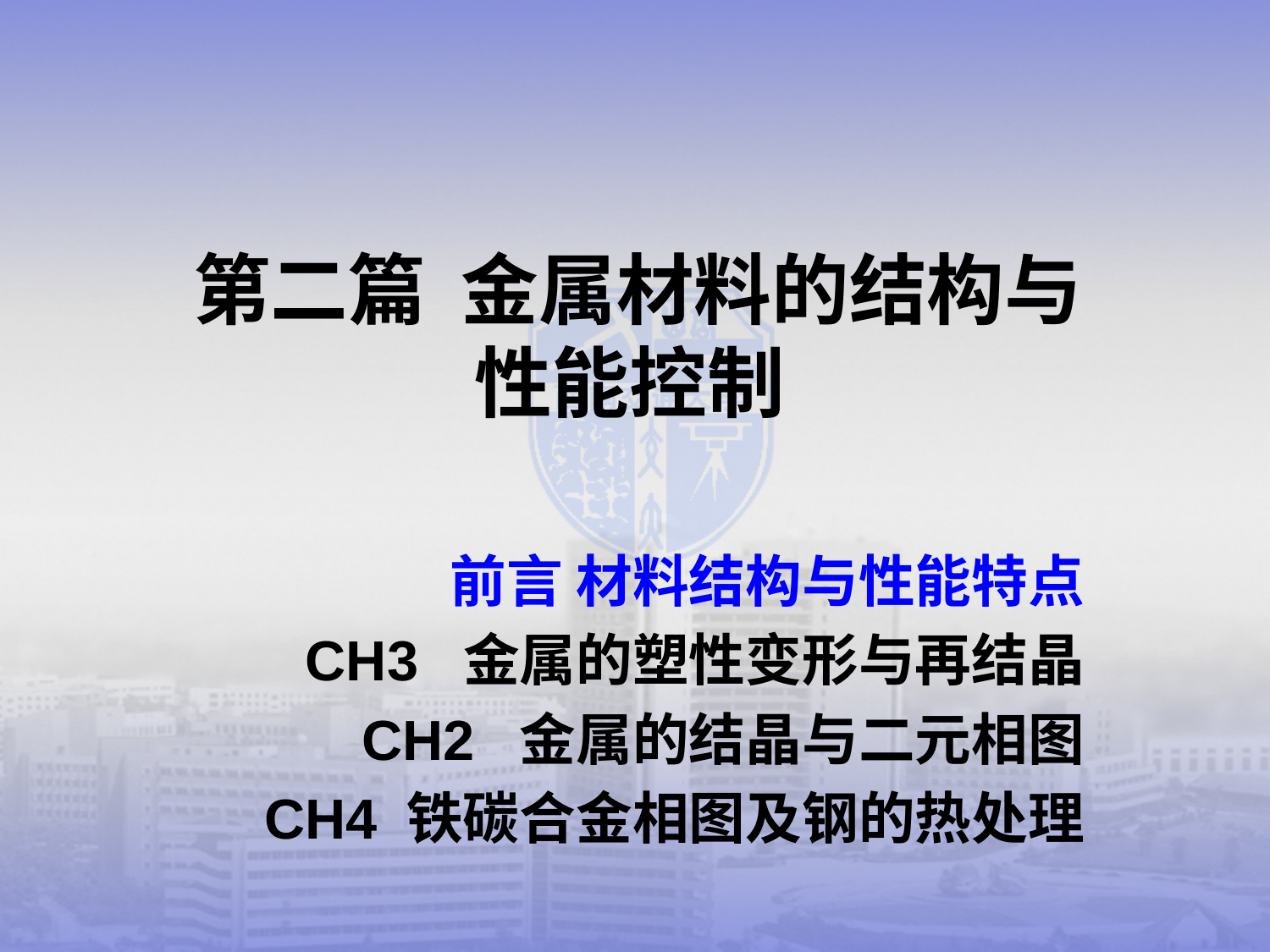

# 第二篇  金属材料的结构与性能控制
前言 材料结构与性能特点
CH3  金属的塑性变形与再结晶
CH2  金属的结晶与二元相图
CH4 铁碳合金相图及钢的热处理